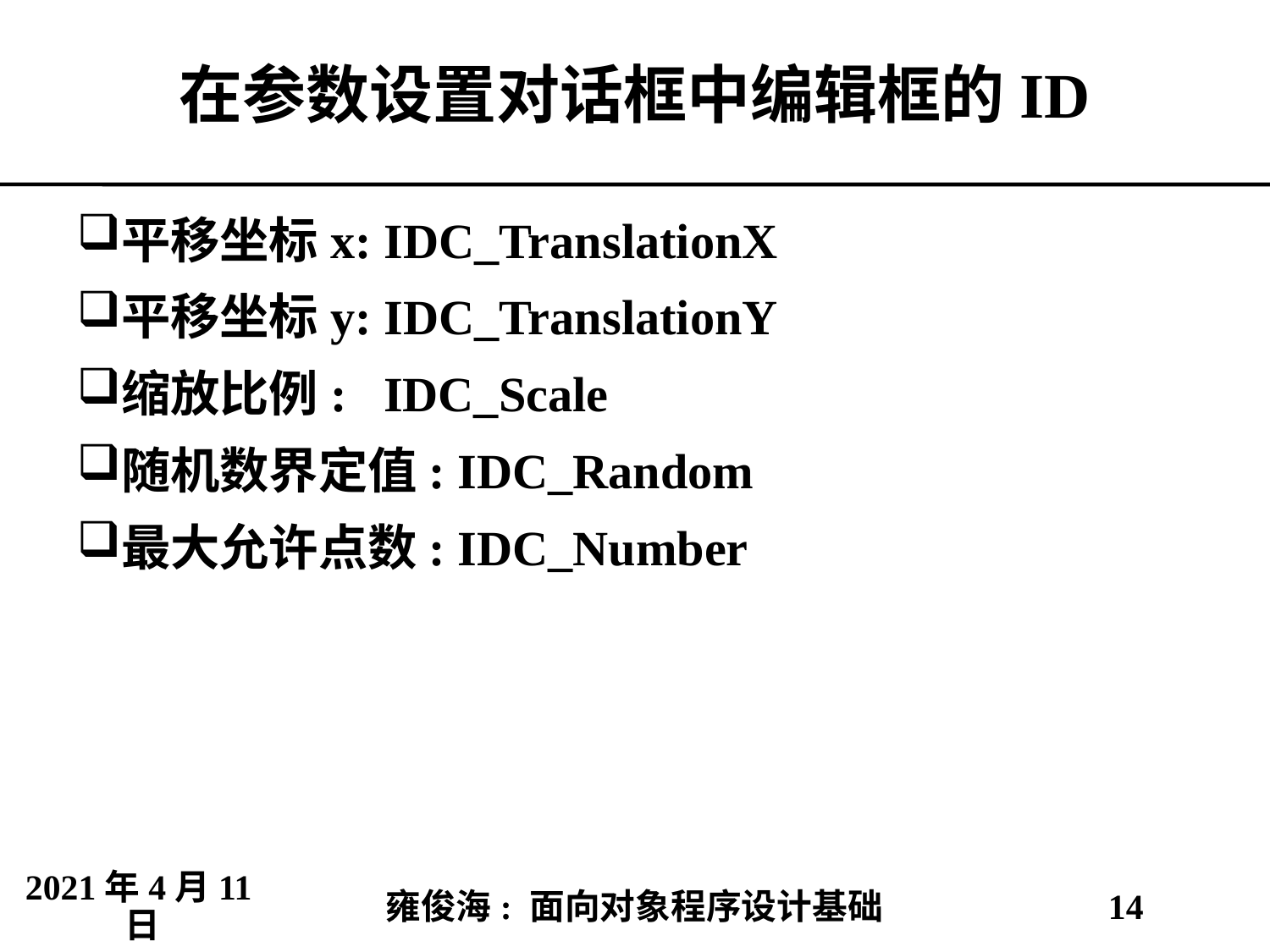

# 在参数设置对话框中编辑框的ID

平移坐标x: IDC_TranslationX
平移坐标y: IDC_TranslationY
缩放比例:   IDC_Scale
随机数界定值: IDC_Random
最大允许点数: IDC_Number
2021年4月11日
雍俊海: 面向对象程序设计基础
14